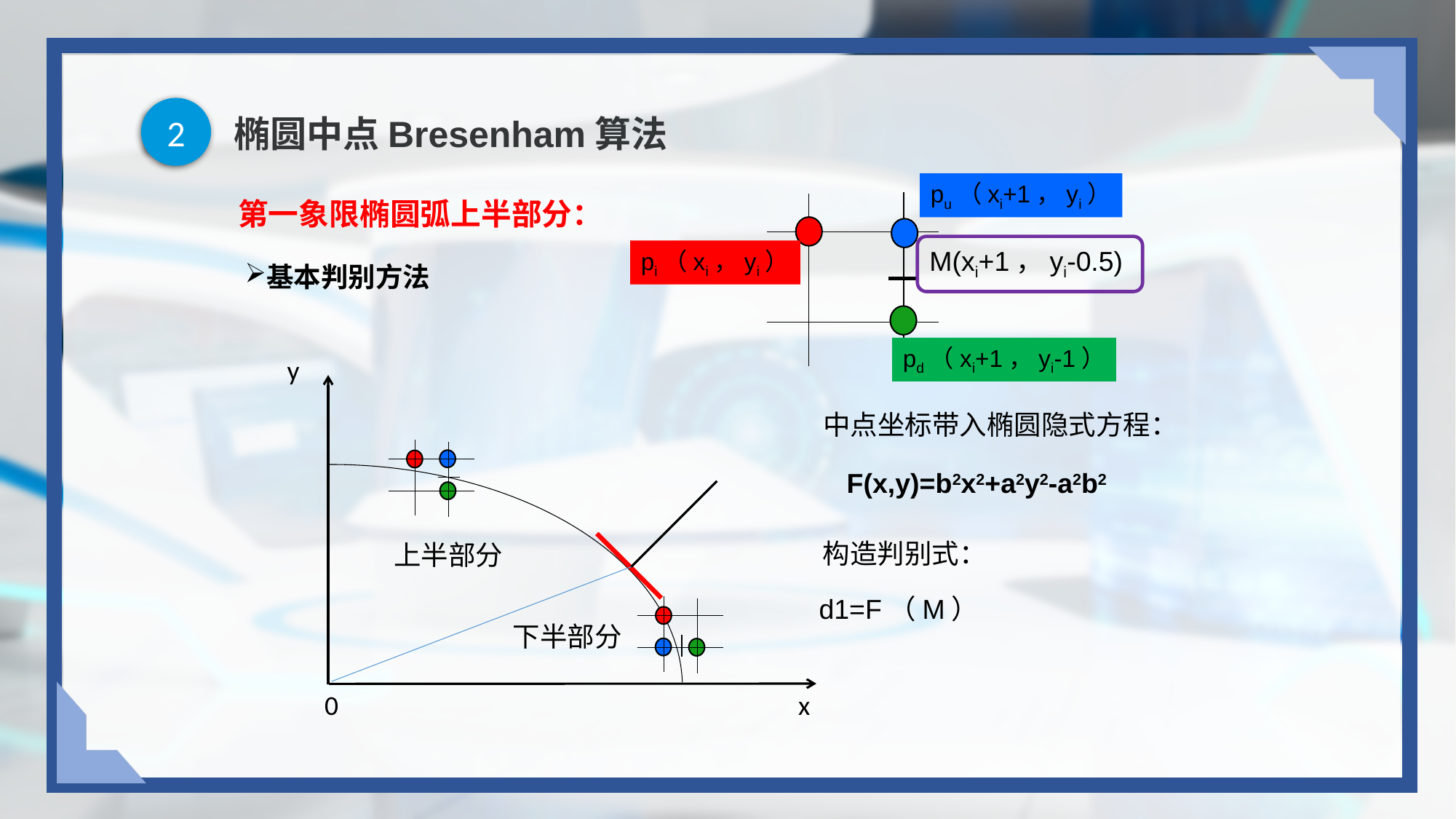

2
# 椭圆中点Bresenham算法
pu（xi+1，yi）
第一象限椭圆弧上半部分：

M(xi+1，yi-0.5)
pi（xi，yi）
基本判别方法

pd（xi+1，yi-1）
y
中点坐标带入椭圆隐式方程：
F(x,y)=b2x2+a2y2-a2b2

构造判别式：
d1=F（M）
上半部分

下半部分
x
0